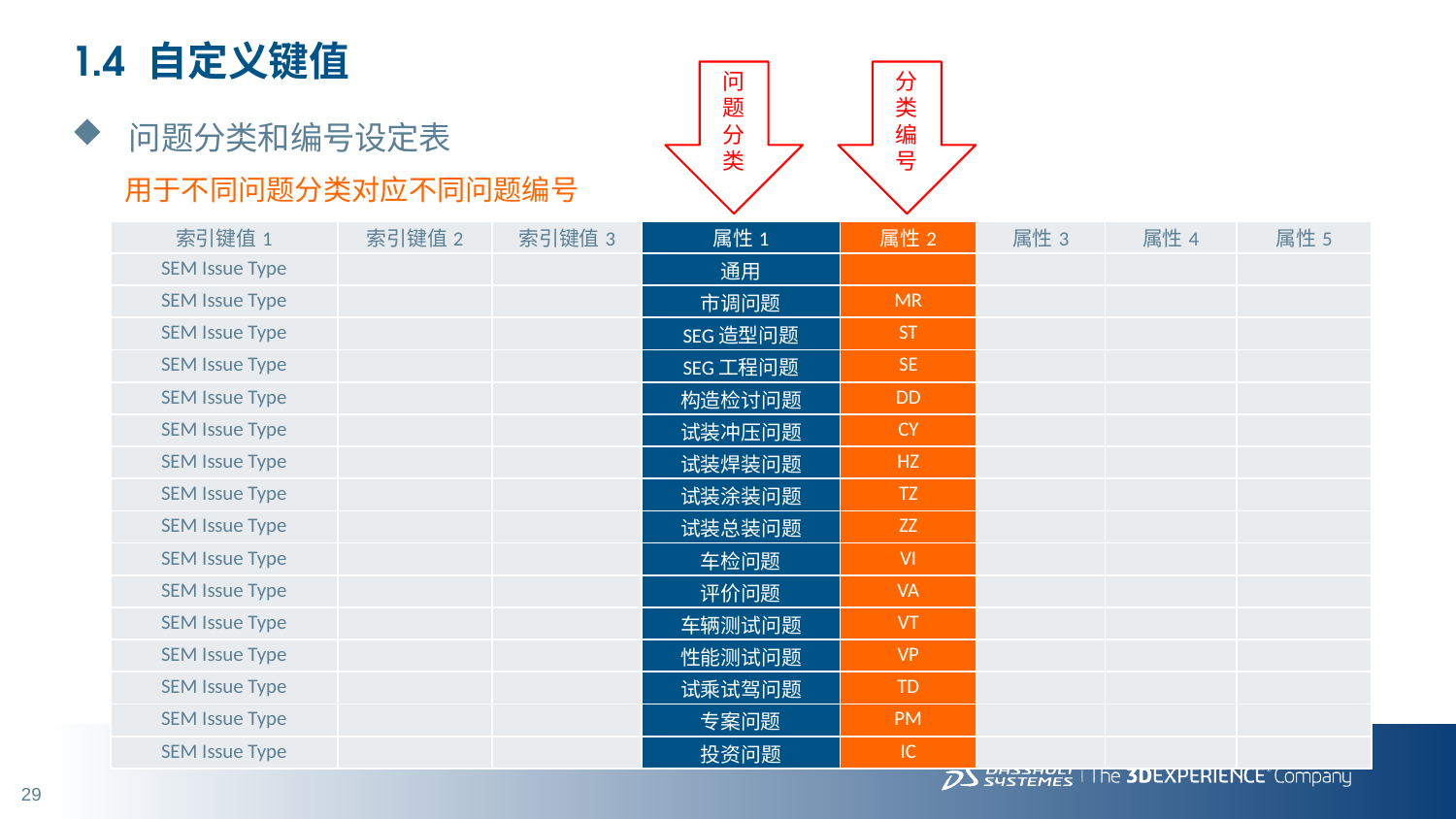

# 1.4 自定义键值
问题分类
分类编号
问题分类和编号设定表
用于不同问题分类对应不同问题编号
| 索引键值1 | 索引键值2 | 索引键值3 | 属性1 | 属性2 | 属性3 | 属性4 | 属性5 |
| --- | --- | --- | --- | --- | --- | --- | --- |
| SEM Issue Type |  |  | 通用 |  |  |  |  |
| SEM Issue Type |  |  | 市调问题 | MR |  |  |  |
| SEM Issue Type |  |  | SEG造型问题 | ST |  |  |  |
| SEM Issue Type |  |  | SEG工程问题 | SE |  |  |  |
| SEM Issue Type |  |  | 构造检讨问题 | DD |  |  |  |
| SEM Issue Type |  |  | 试装冲压问题 | CY |  |  |  |
| SEM Issue Type |  |  | 试装焊装问题 | HZ |  |  |  |
| SEM Issue Type |  |  | 试装涂装问题 | TZ |  |  |  |
| SEM Issue Type |  |  | 试装总装问题 | ZZ |  |  |  |
| SEM Issue Type |  |  | 车检问题 | VI |  |  |  |
| SEM Issue Type |  |  | 评价问题 | VA |  |  |  |
| SEM Issue Type |  |  | 车辆测试问题 | VT |  |  |  |
| SEM Issue Type |  |  | 性能测试问题 | VP |  |  |  |
| SEM Issue Type |  |  | 试乘试驾问题 | TD |  |  |  |
| SEM Issue Type |  |  | 专案问题 | PM |  |  |  |
| SEM Issue Type |  |  | 投资问题 | IC |  |  |  |